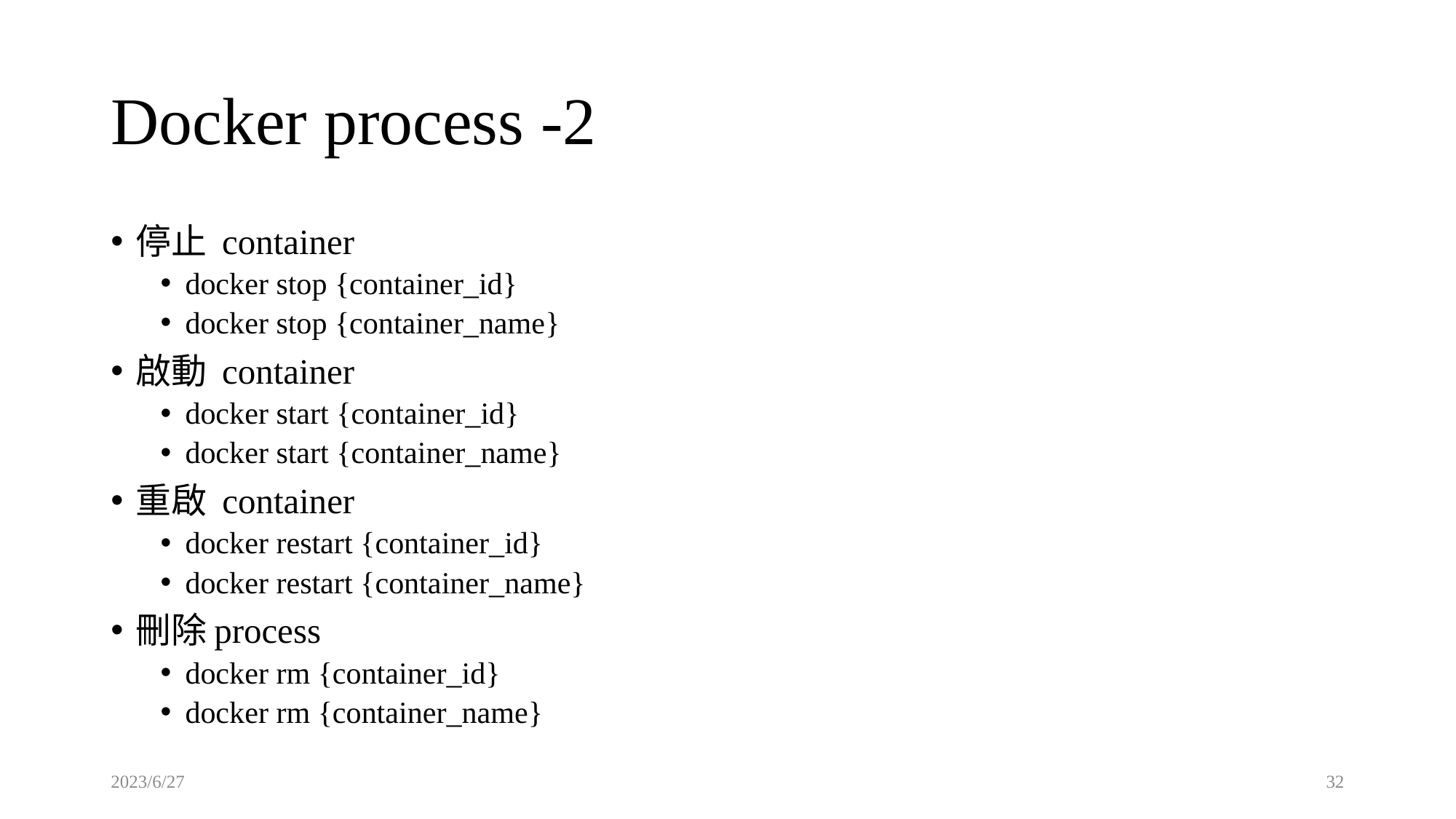

# Docker process -2
停止 container
docker stop {container_id}
docker stop {container_name}
啟動 container
docker start {container_id}
docker start {container_name}
重啟 container
docker restart {container_id}
docker restart {container_name}
刪除process
docker rm {container_id}
docker rm {container_name}
2023/6/27
32